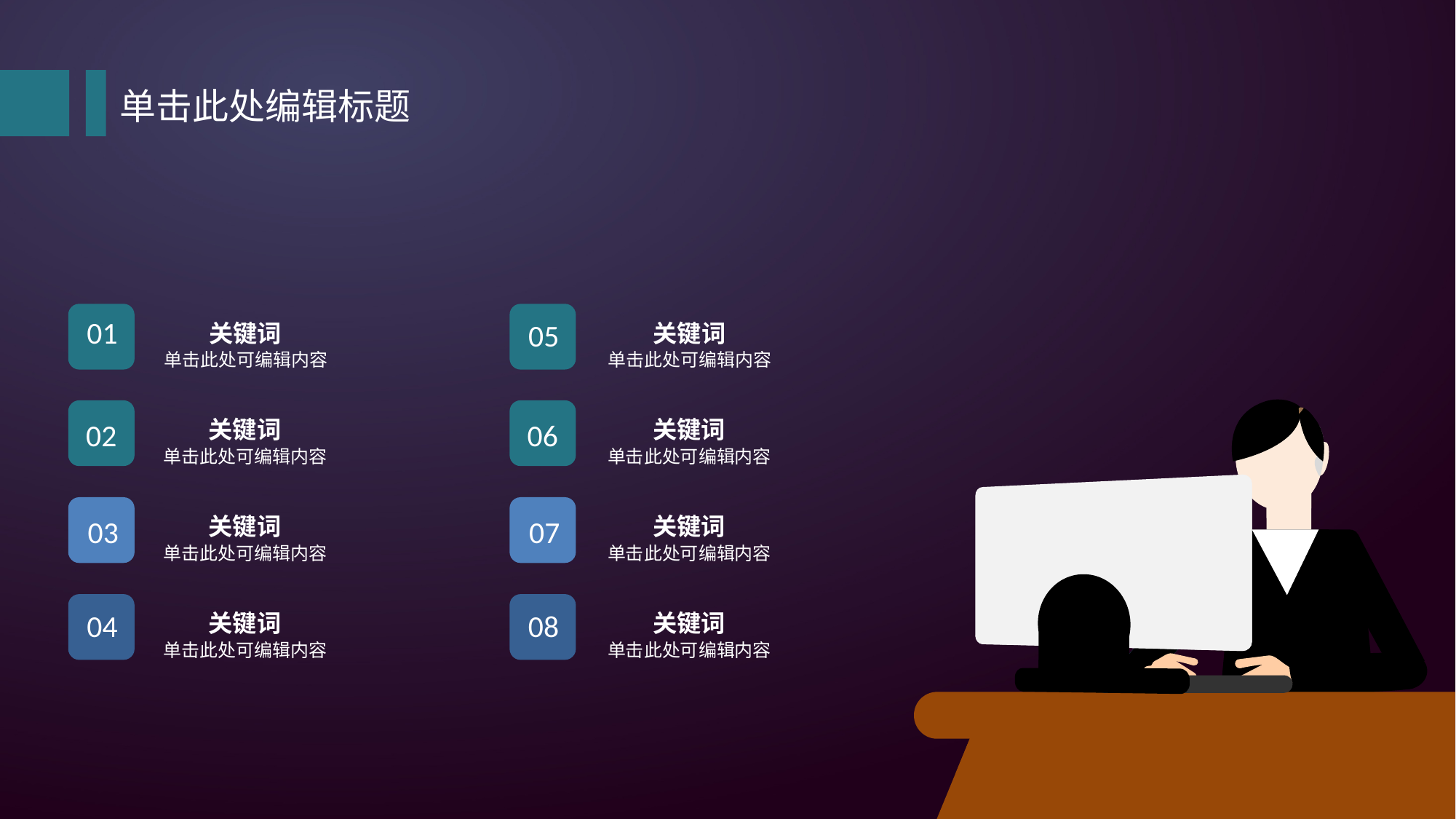

单击此处编辑标题

关键词
关键词
01
05
单击此处可编辑内容
单击此处可编辑内容

关键词
关键词
02
06
单击此处可编辑内容
单击此处可编辑内容

关键词
关键词
03
07
单击此处可编辑内容
单击此处可编辑内容

关键词
关键词
04
08
单击此处可编辑内容
单击此处可编辑内容